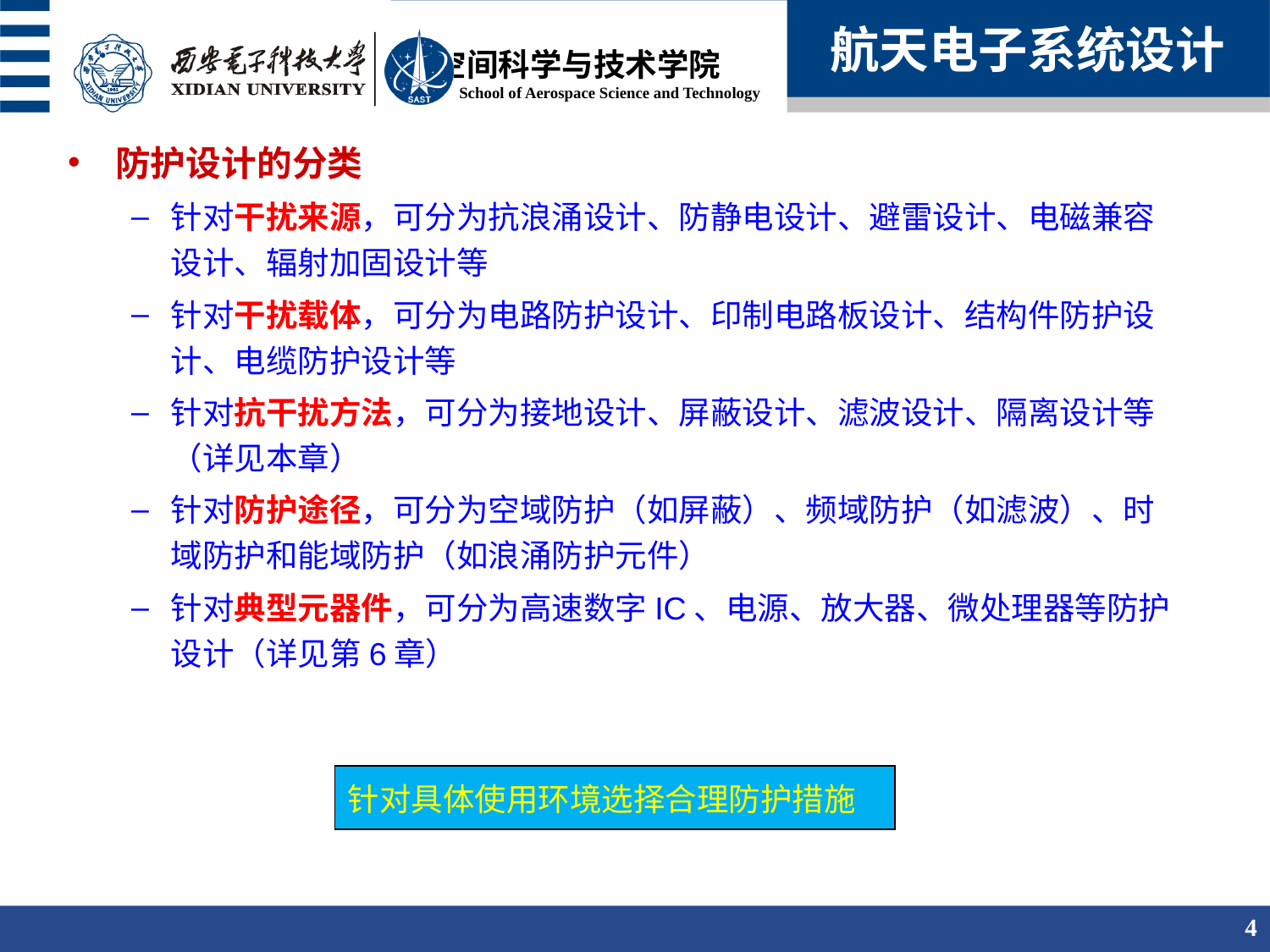

航天电子系统设计
防护设计的分类
针对干扰来源，可分为抗浪涌设计、防静电设计、避雷设计、电磁兼容设计、辐射加固设计等
针对干扰载体，可分为电路防护设计、印制电路板设计、结构件防护设计、电缆防护设计等
针对抗干扰方法，可分为接地设计、屏蔽设计、滤波设计、隔离设计等（详见本章）
针对防护途径，可分为空域防护（如屏蔽）、频域防护（如滤波）、时域防护和能域防护（如浪涌防护元件）
针对典型元器件，可分为高速数字IC、电源、放大器、微处理器等防护设计（详见第6章）
针对具体使用环境选择合理防护措施